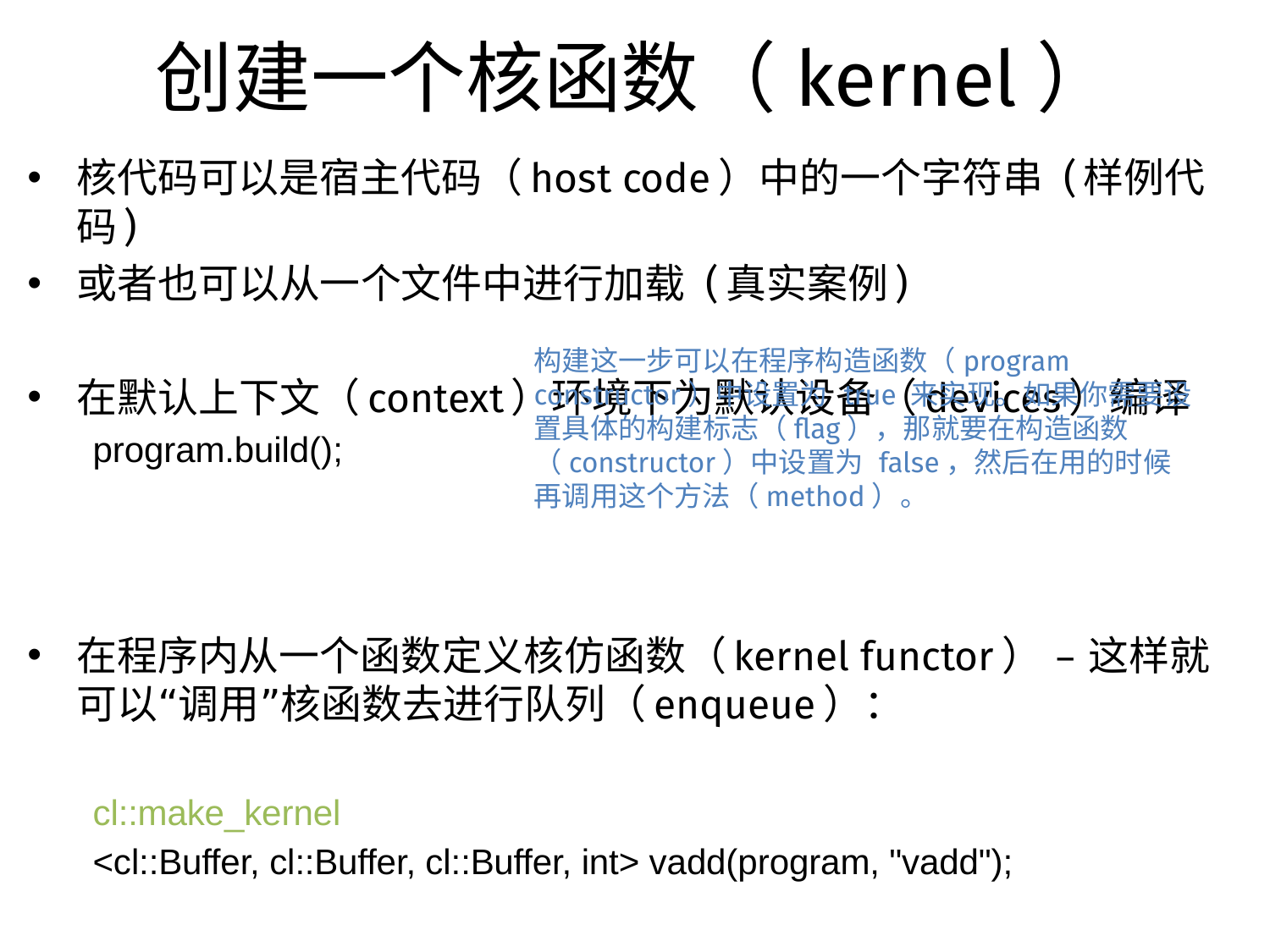

创建一个核函数（kernel）
核代码可以是宿主代码（host code）中的一个字符串 (样例代码)
或者也可以从一个文件中进行加载 (真实案例)

在默认上下文（context）环境下为默认设备（devices）编译
program.build();

在程序内从一个函数定义核仿函数（kernel functor） – 这样就可以“调用”核函数去进行队列（enqueue）：

cl::make_kernel
<cl::Buffer, cl::Buffer, cl::Buffer, int> vadd(program, "vadd");

构建这一步可以在程序构造函数（program constructor）中设置为 true 来实现。如果你需要设置具体的构建标志（flag），那就要在构造函数（constructor）中设置为 false，然后在用的时候再调用这个方法（method）。